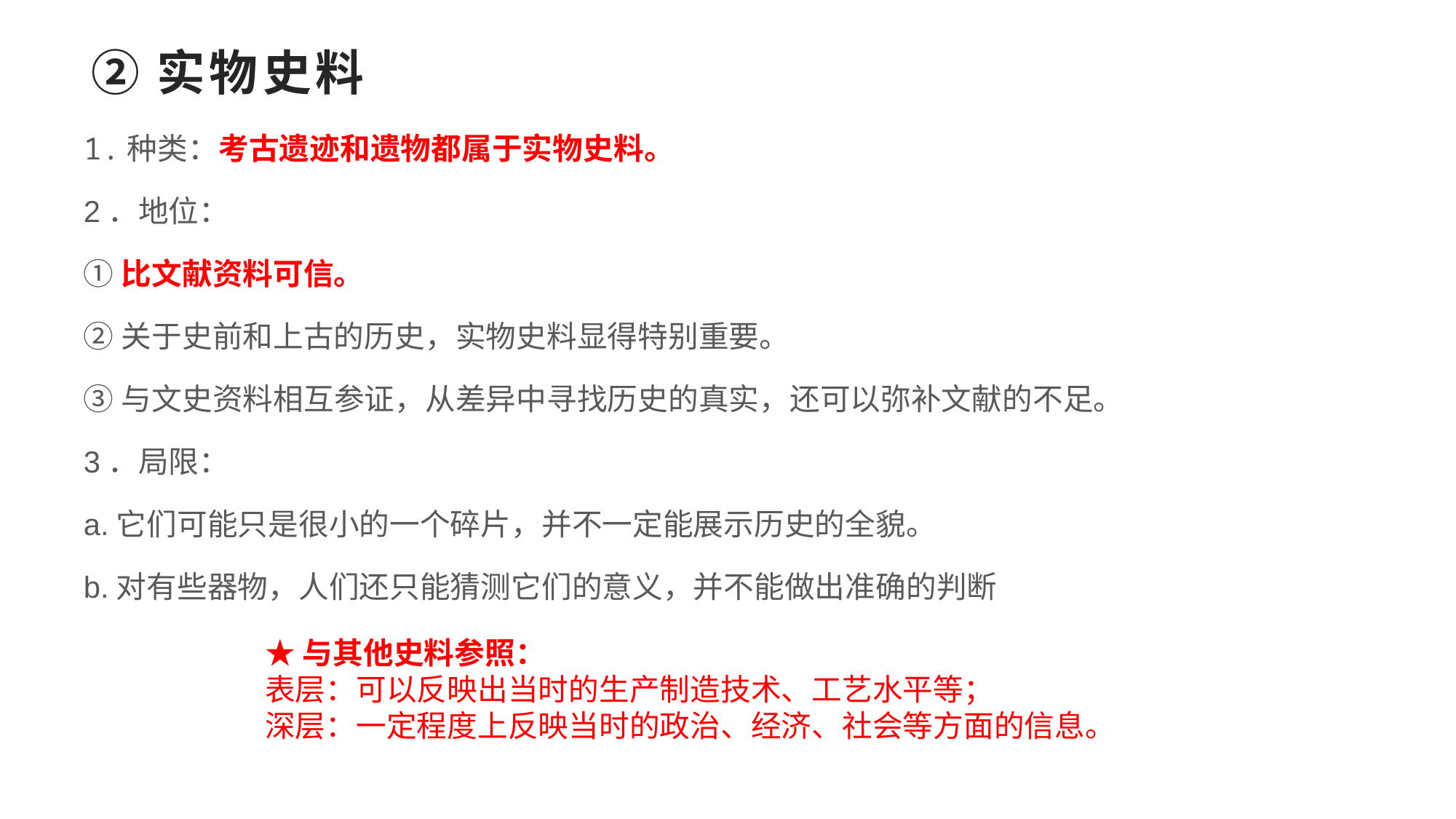

# ②实物史料
1.种类：考古遗迹和遗物都属于实物史料。
2．地位：
①比文献资料可信。
②关于史前和上古的历史，实物史料显得特别重要。
③与文史资料相互参证，从差异中寻找历史的真实，还可以弥补文献的不足。
3．局限：
a.它们可能只是很小的一个碎片，并不一定能展示历史的全貌。
b.对有些器物，人们还只能猜测它们的意义，并不能做出准确的判断
★与其他史料参照：
表层：可以反映出当时的生产制造技术、工艺水平等；
深层：一定程度上反映当时的政治、经济、社会等方面的信息。